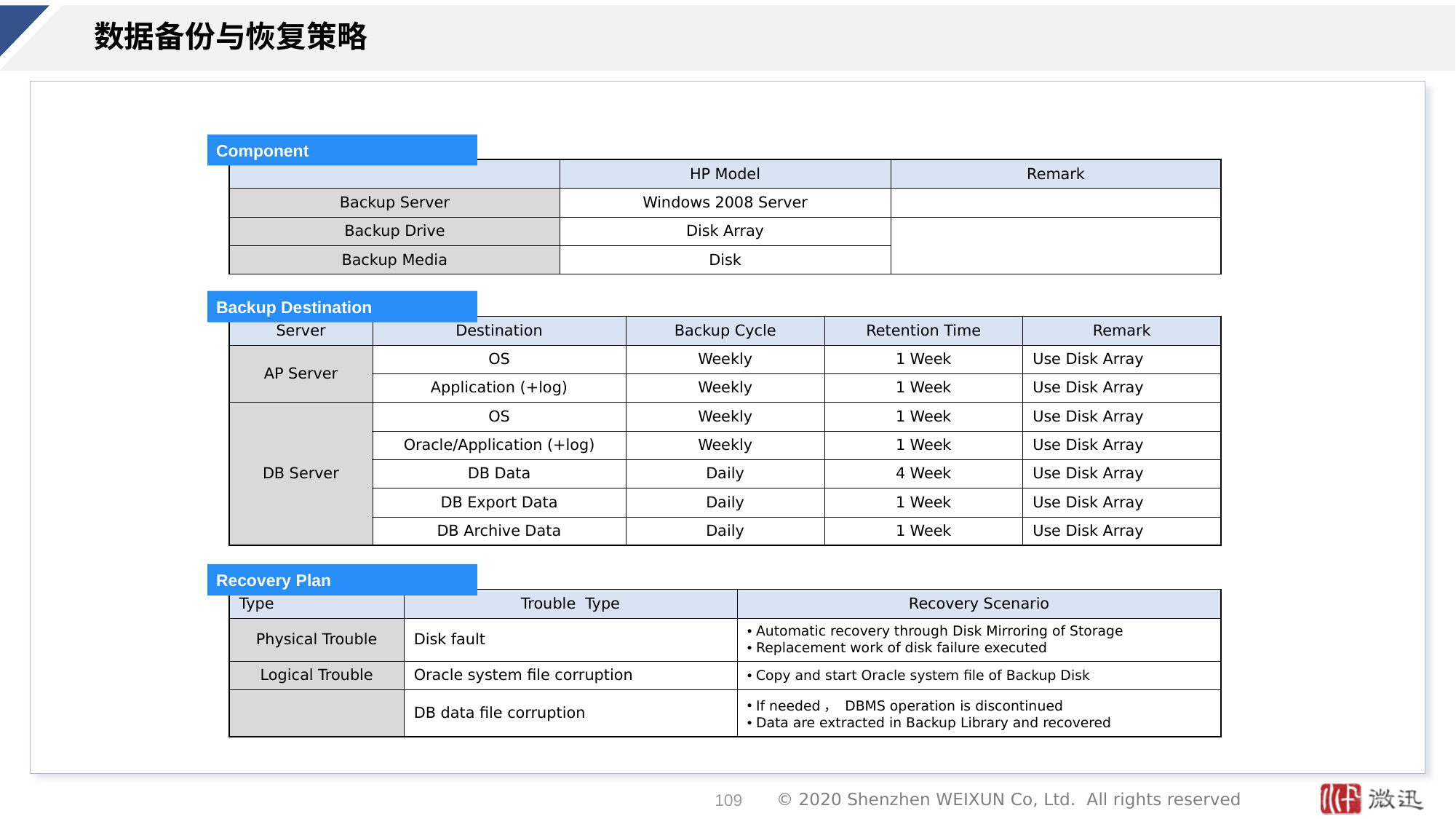

# 数据备份与恢复策略
Component
|  | HP Model | Remark |
| --- | --- | --- |
| Backup Server | Windows 2008 Server |  |
| Backup Drive | Disk Array |  |
| Backup Media | Disk |  |
Backup Destination
| Server | Destination | Backup Cycle | Retention Time | Remark |
| --- | --- | --- | --- | --- |
| AP Server | OS | Weekly | 1 Week | Use Disk Array |
|  | Application (+log) | Weekly | 1 Week | Use Disk Array |
| DB Server | OS | Weekly | 1 Week | Use Disk Array |
|  | Oracle/Application (+log) | Weekly | 1 Week | Use Disk Array |
|  | DB Data | Daily | 4 Week | Use Disk Array |
|  | DB Export Data | Daily | 1 Week | Use Disk Array |
|  | DB Archive Data | Daily | 1 Week | Use Disk Array |
Recovery Plan
| Type | Trouble Type | Recovery Scenario |
| --- | --- | --- |
| Physical Trouble | Disk fault | Automatic recovery through Disk Mirroring of Storage Replacement work of disk failure executed |
| Logical Trouble | Oracle system file corruption | Copy and start Oracle system file of Backup Disk |
|  | DB data file corruption | If needed， DBMS operation is discontinued Data are extracted in Backup Library and recovered |
109